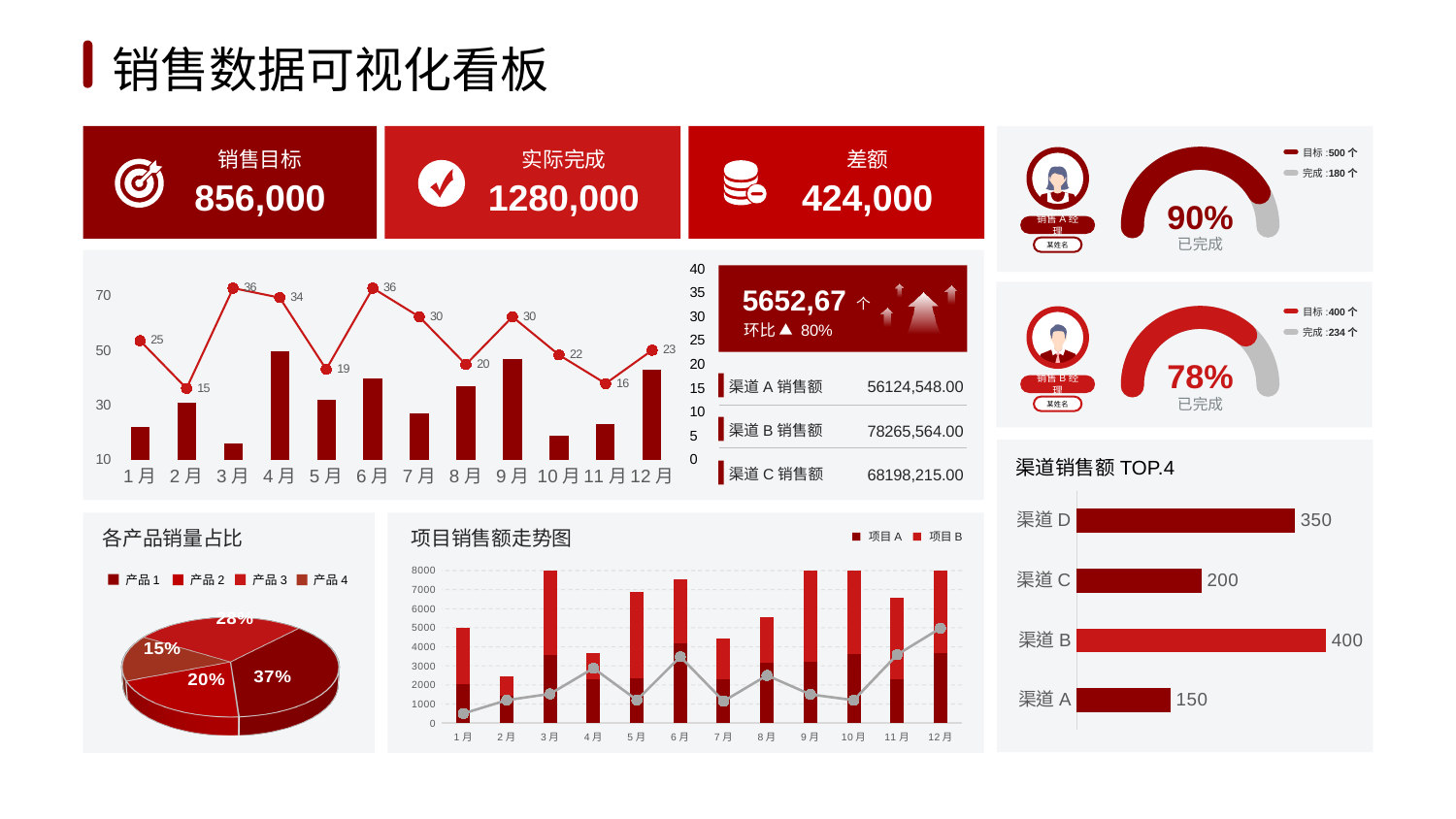

1
2
3
4
5
6
销售数据可视化看板

目标:500个
完成:180个

90%
销售A经理
已完成
某姓名

目标:400个
完成:234个

78%
销售B经理
已完成
某姓名

销售目标
实际完成
差额

856,000
1280,000
424,000

### Chart

| Category | 系列 1 | 系列 2 |
|---|---|---|
| 1月 | 22.0 | 25.0 |
| 2月 | 31.0 | 15.0 |
| 3月 | 16.0 | 36.0 |
| 4月 | 50.0 | 34.0 |
| 5月 | 32.0 | 19.0 |
| 6月 | 40.0 | 36.0 |
| 7月 | 27.0 | 30.0 |
| 8月 | 37.0 | 20.0 |
| 9月 | 47.0 | 30.0 |
| 10月 | 19.0 | 22.0 |
| 11月 | 23.0 | 16.0 |
| 12月 | 43.0 | 23.0 |
5652,67
个

环比      80%

渠道A销售额
56124,548.00

渠道B销售额
78265,564.00

渠道销售额TOP.4

### Chart

| Category | 销售额 |
|---|---|
| 渠道A | 150.0 |
| 渠道B | 400.0 |
| 渠道C | 200.0 |
| 渠道D | 350.0 |
渠道C销售额
68198,215.00

各产品销量占比
项目销售额走势图
项目A

项目B

### Chart

| Category | 数据A | 数据B | 数据C |
|---|---|---|---|
| 1月 | 2044.0 | 2951.0 | 500.0 |
| 2月 | 1450.0 | 1014.0 | 1200.0 |
| 3月 | 3560.0 | 4599.0 | 1532.0 |
| 4月 | 2295.0 | 1374.0 | 2877.0 |
| 5月 | 2356.0 | 4519.0 | 1206.0 |
| 6月 | 4175.0 | 3380.0 | 3478.0 |
| 7月 | 2300.0 | 2132.0 | 1151.0 |
| 8月 | 3168.0 | 2376.0 | 2500.0 |
| 9月 | 3209.0 | 4954.0 | 1500.0 |
| 10月 | 3600.0 | 4663.0 | 1200.0 |
| 11月 | 2298.0 | 4260.0 | 3587.0 |
| 12月 | 3650.0 | 4752.0 | 4980.0 |
产品1
产品3
产品2
产品4

[unsupported chart]